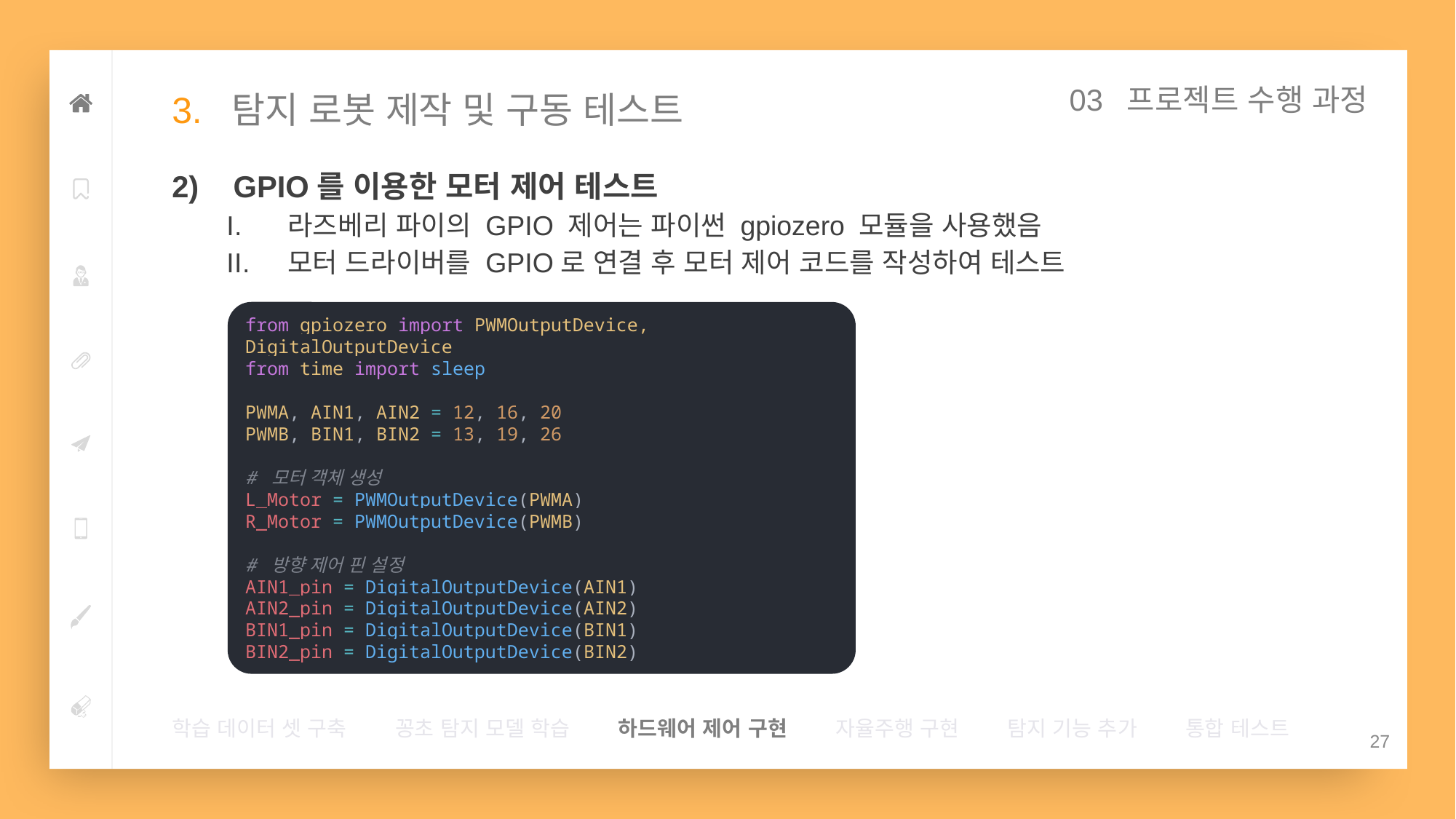

03  프로젝트 수행 과정
# 3.  탐지 로봇 제작 및 구동 테스트
GPIO를 이용한 모터 제어 테스트
라즈베리 파이의 GPIO 제어는 파이썬 gpiozero 모듈을 사용했음
모터 드라이버를 GPIO로 연결 후 모터 제어 코드를 작성하여 테스트
from gpiozero import PWMOutputDevice, DigitalOutputDevice
from time import sleep
PWMA, AIN1, AIN2 = 12, 16, 20
PWMB, BIN1, BIN2 = 13, 19, 26
# 모터 객체 생성
L_Motor = PWMOutputDevice(PWMA)
R_Motor = PWMOutputDevice(PWMB)
# 방향 제어 핀 설정
AIN1_pin = DigitalOutputDevice(AIN1)
AIN2_pin = DigitalOutputDevice(AIN2)
BIN1_pin = DigitalOutputDevice(BIN1)
BIN2_pin = DigitalOutputDevice(BIN2)
학습 데이터 셋 구축        꽁초 탐지 모델 학습        하드웨어 제어 구현        자율주행 구현        탐지 기능 추가        통합 테스트
27